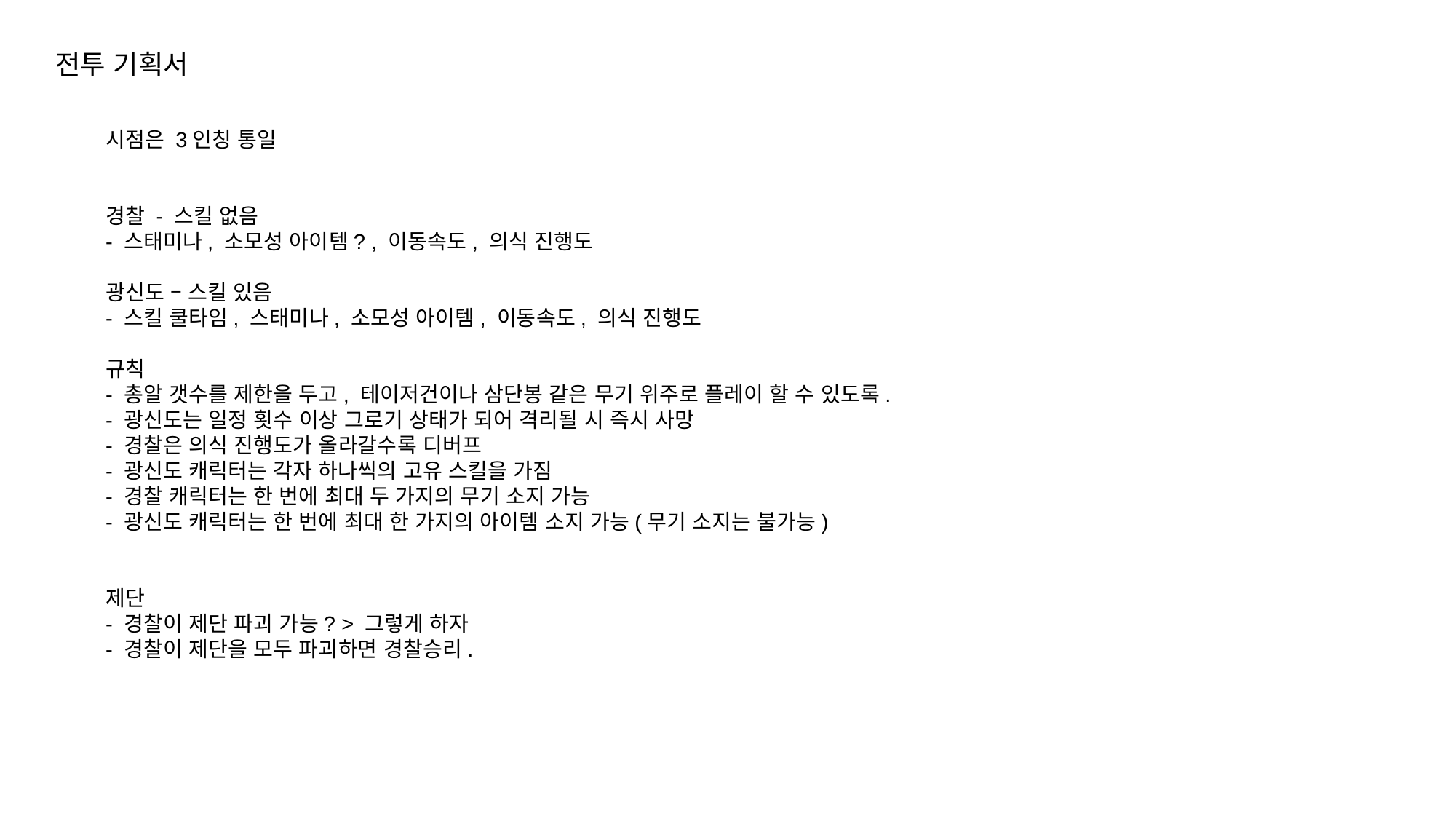

전투 기획서
시점은 3인칭 통일

경찰 - 스킬 없음
- 스태미나, 소모성 아이템? , 이동속도, 의식 진행도

광신도 – 스킬 있음
- 스킬 쿨타임, 스태미나, 소모성 아이템, 이동속도, 의식 진행도

규칙
- 총알 갯수를 제한을 두고, 테이저건이나 삼단봉 같은 무기 위주로 플레이 할 수 있도록.
- 광신도는 일정 횟수 이상 그로기 상태가 되어 격리될 시 즉시 사망
- 경찰은 의식 진행도가 올라갈수록 디버프
- 광신도 캐릭터는 각자 하나씩의 고유 스킬을 가짐
- 경찰 캐릭터는 한 번에 최대 두 가지의 무기 소지 가능
- 광신도 캐릭터는 한 번에 최대 한 가지의 아이템 소지 가능(무기 소지는 불가능)

제단
- 경찰이 제단 파괴 가능? > 그렇게 하자
- 경찰이 제단을 모두 파괴하면 경찰승리.